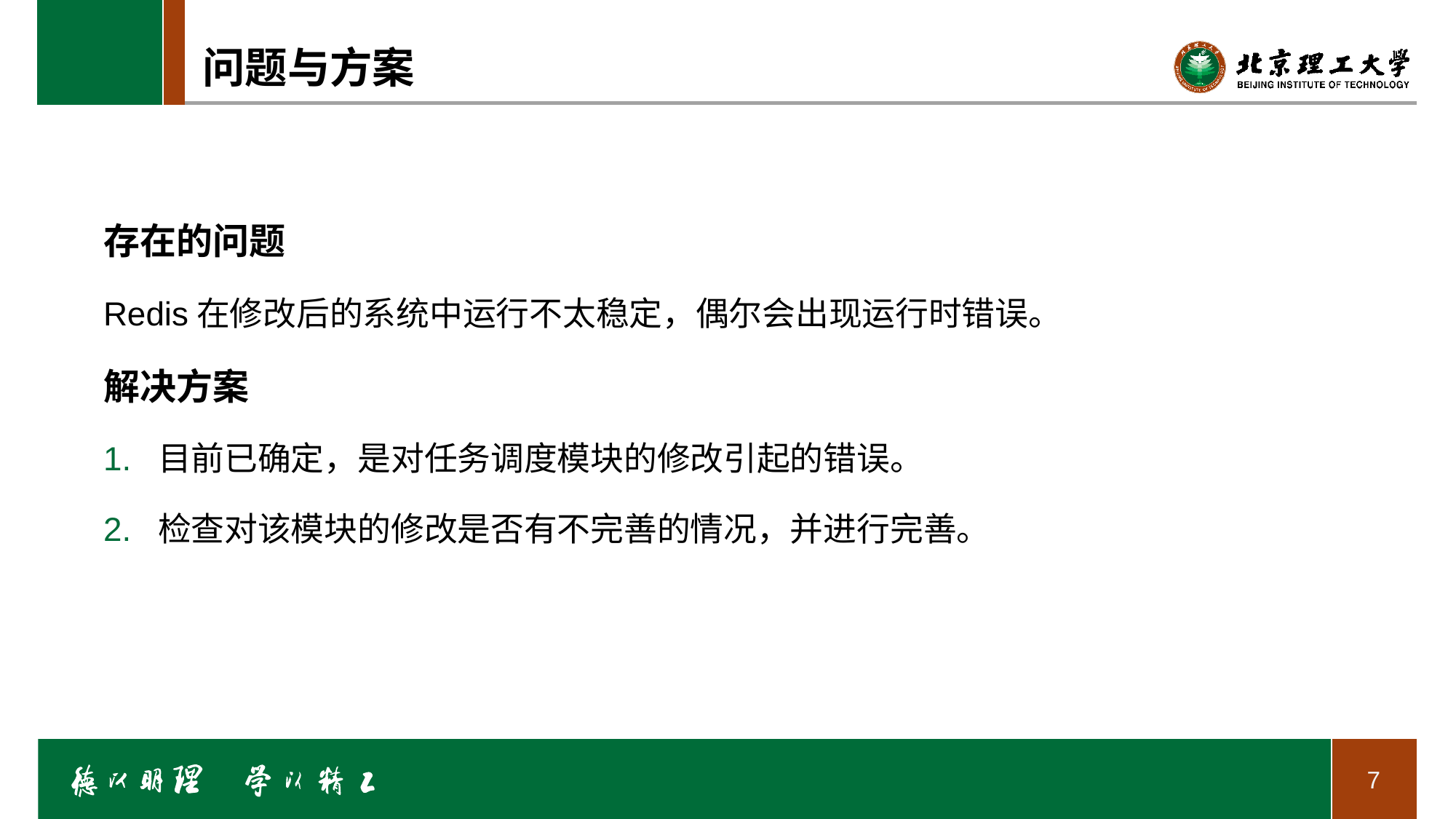

# 问题与方案
存在的问题
Redis在修改后的系统中运行不太稳定，偶尔会出现运行时错误。
解决方案
目前已确定，是对任务调度模块的修改引起的错误。
检查对该模块的修改是否有不完善的情况，并进行完善。